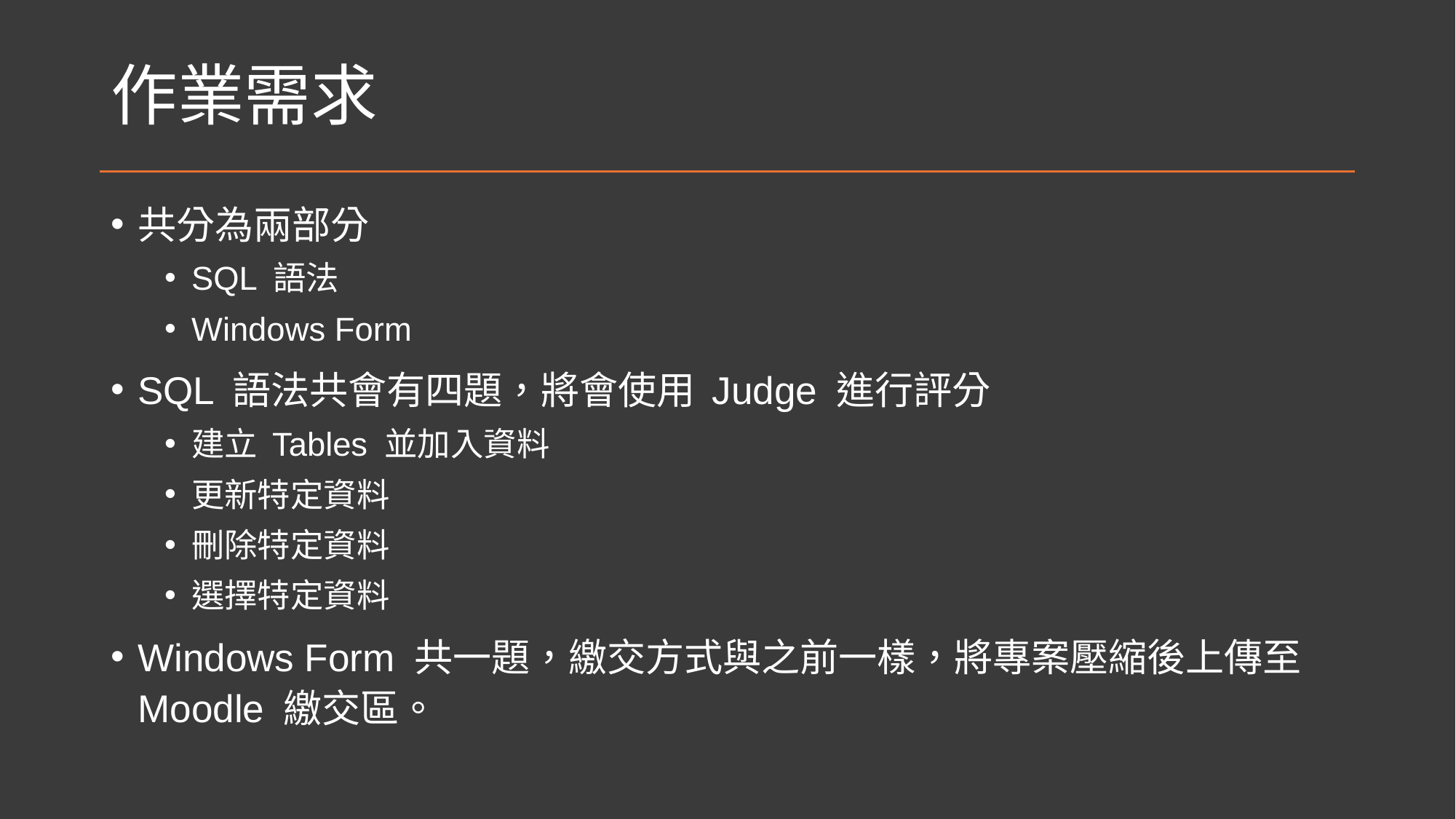

# 作業需求
共分為兩部分
SQL 語法
Windows Form
SQL 語法共會有四題，將會使用 Judge 進行評分
建立 Tables 並加入資料
更新特定資料
刪除特定資料
選擇特定資料
Windows Form 共一題，繳交方式與之前一樣，將專案壓縮後上傳至 Moodle 繳交區。